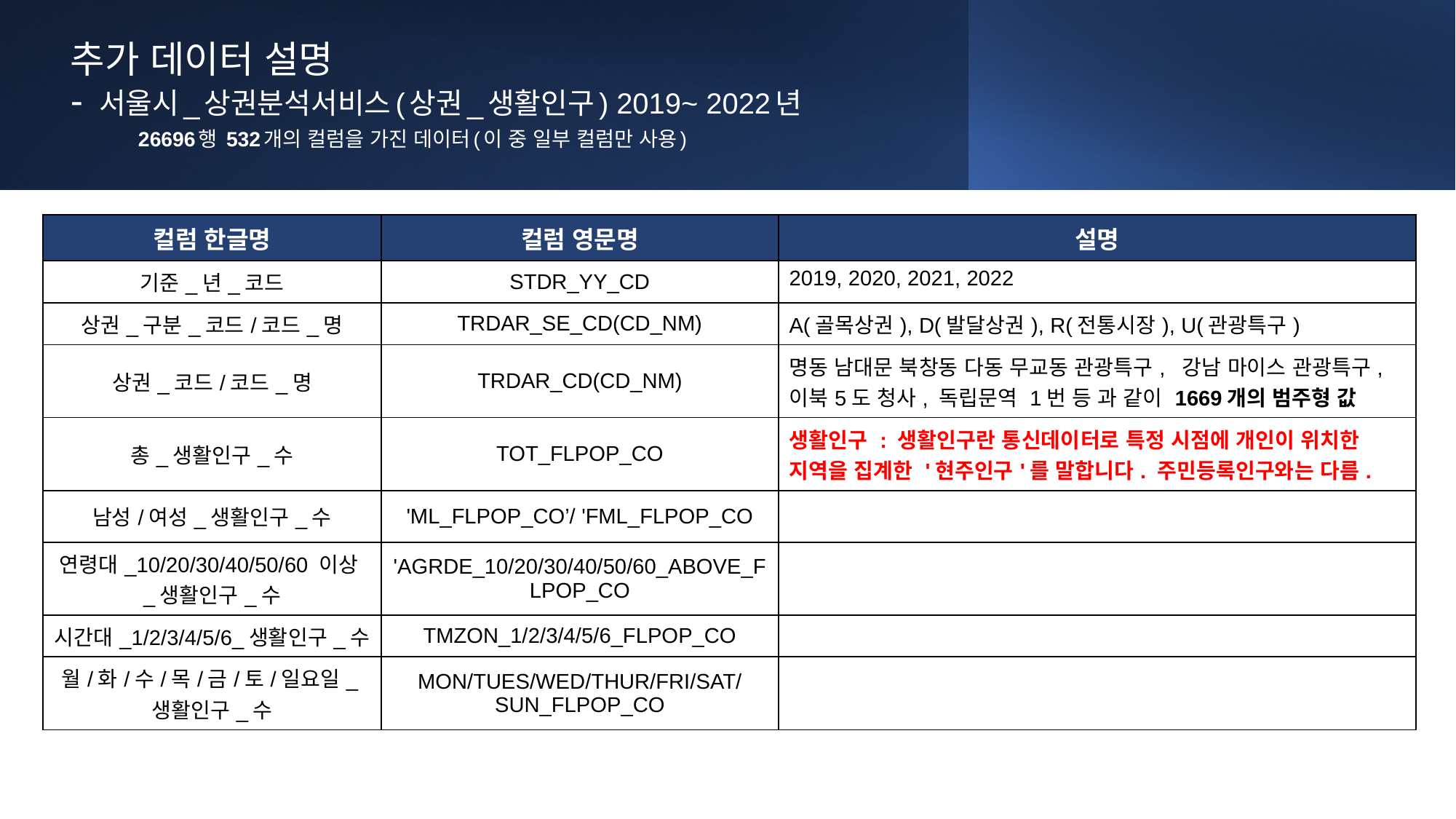

# 추가 데이터 설명 - 서울시_상권분석서비스(상권_생활인구) 2019~ 2022년 26696행 532개의 컬럼을 가진 데이터(이 중 일부 컬럼만 사용)
| 컬럼 한글명 | 컬럼 영문명 | 설명 |
| --- | --- | --- |
| 기준\_년\_코드 | STDR\_YY\_CD | 2019, 2020, 2021, 2022 |
| 상권\_구분\_코드/코드\_명 | TRDAR\_SE\_CD(CD\_NM) | A(골목상권), D(발달상권), R(전통시장), U(관광특구) |
| 상권\_코드/코드\_명 | TRDAR\_CD(CD\_NM) | 명동 남대문 북창동 다동 무교동 관광특구, 강남 마이스 관광특구, 이북5도 청사, 독립문역 1번 등 과 같이 1669개의 범주형 값 |
| 총\_생활인구\_수 | TOT\_FLPOP\_CO | 생활인구 : 생활인구란 통신데이터로 특정 시점에 개인이 위치한 지역을 집계한 '현주인구'를 말합니다. 주민등록인구와는 다름. |
| 남성/여성\_생활인구\_수 | 'ML\_FLPOP\_CO’/ 'FML\_FLPOP\_CO |  |
| 연령대\_10/20/30/40/50/60 이상\_생활인구\_수 | 'AGRDE\_10/20/30/40/50/60\_ABOVE\_FLPOP\_CO |  |
| 시간대\_1/2/3/4/5/6\_생활인구\_수 | TMZON\_1/2/3/4/5/6\_FLPOP\_CO |  |
| 월/화/수/목/금/토/일요일\_생활인구\_수 | MON/TUES/WED/THUR/FRI/SAT/SUN\_FLPOP\_CO |  |